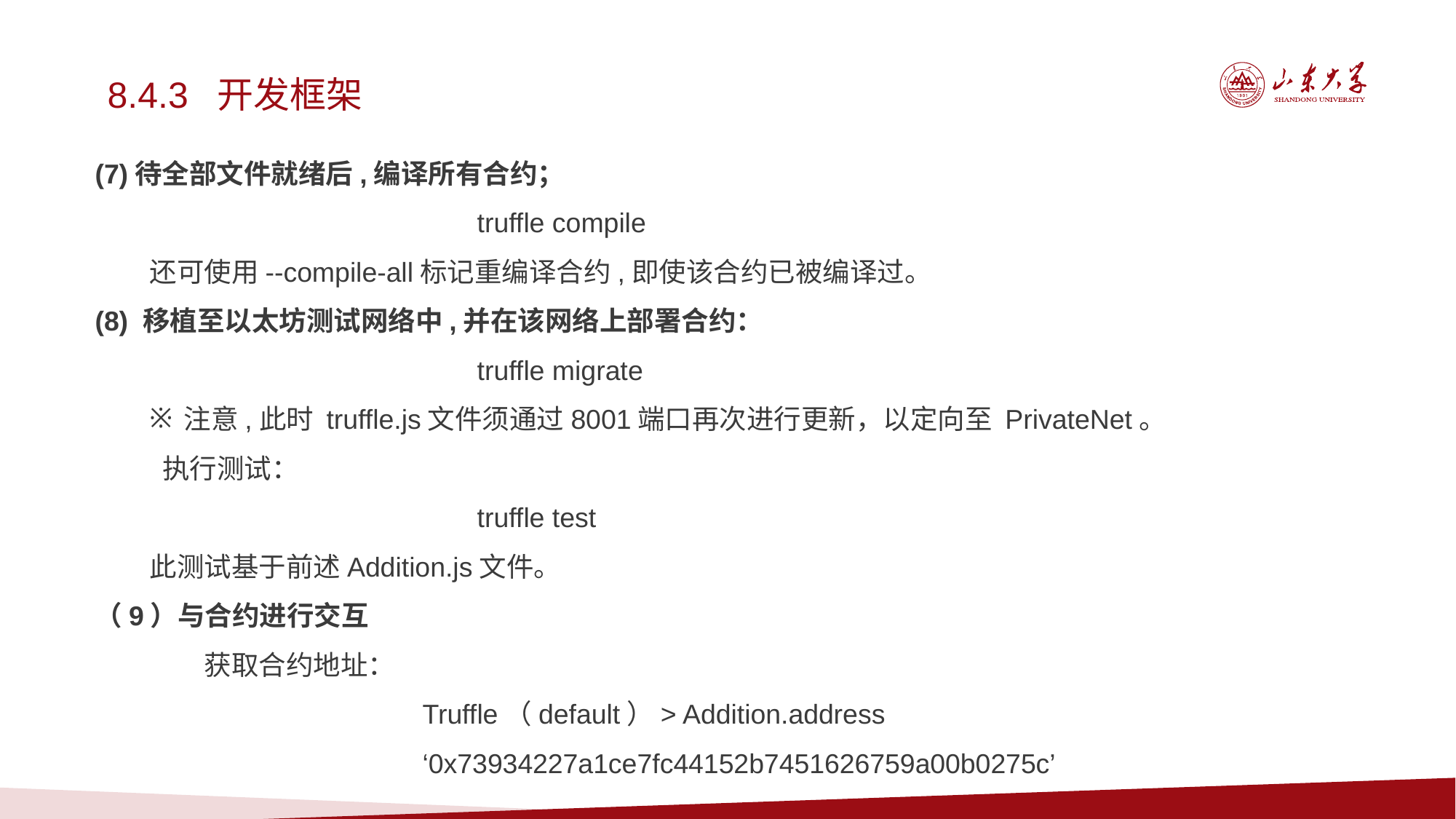

8.4.3  开发框架
(7)待全部文件就绪后,编译所有合约；
truffle compile
还可使用--compile-all标记重编译合约,即使该合约已被编译过。
(8) 移植至以太坊测试网络中,并在该网络上部署合约：
truffle migrate
注意,此时 truffle.js文件须通过8001端口再次进行更新，以定向至 PrivateNet。
 执行测试：
truffle test
此测试基于前述Addition.js文件。
（9）与合约进行交互
获取合约地址：
Truffle（default）> Addition.address
‘0x73934227a1ce7fc44152b7451626759a00b0275c’